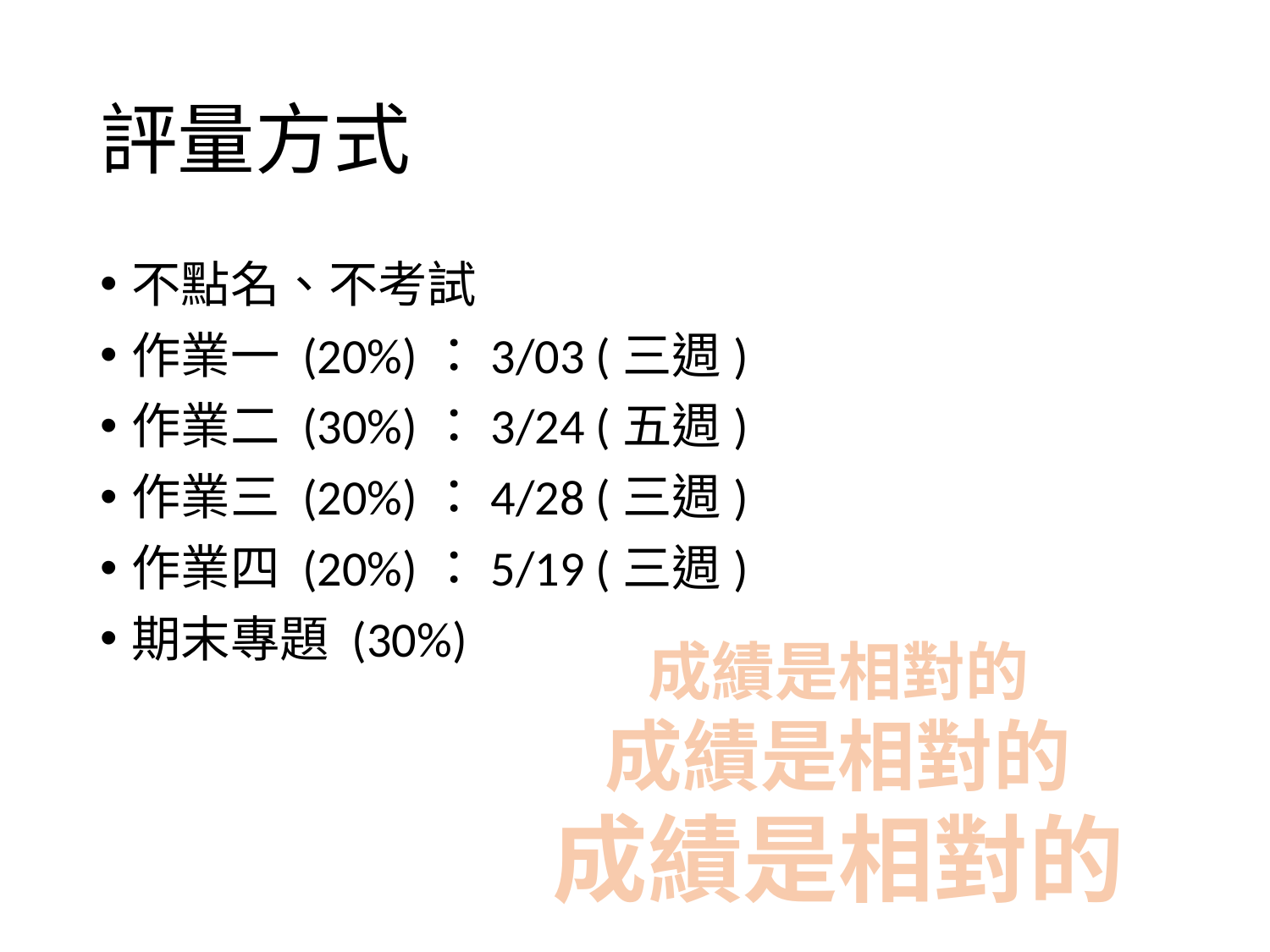

# 評量方式
不點名、不考試
作業一 (20%)：3/03 (三週)
作業二 (30%)：3/24 (五週)
作業三 (20%)：4/28 (三週)
作業四 (20%)：5/19 (三週)
期末專題 (30%)

成績是相對的
成績是相對的
成績是相對的